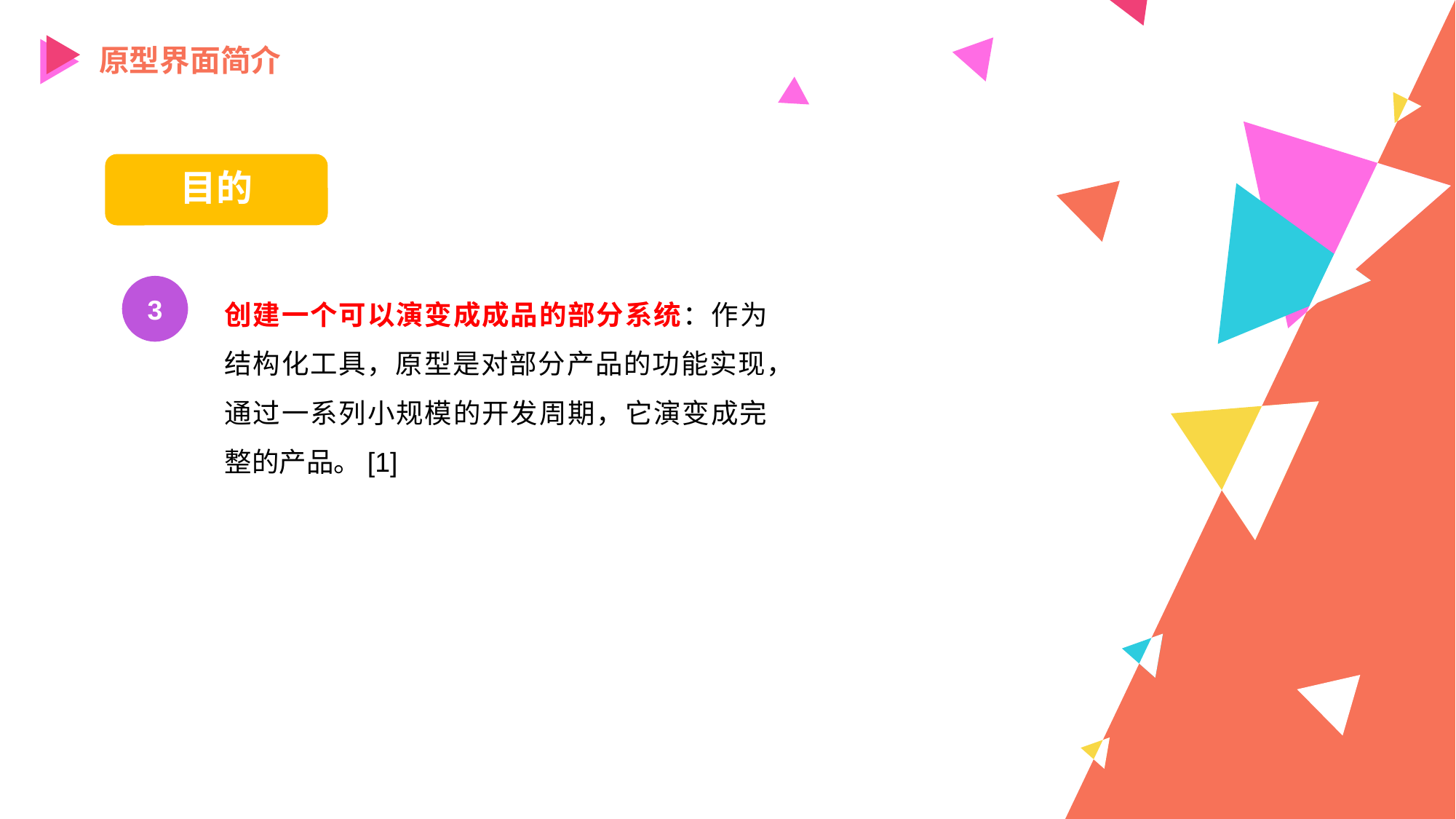

原型界面简介

目的

3
创建一个可以演变成成品的部分系统：作为结构化工具，原型是对部分产品的功能实现，通过一系列小规模的开发周期，它演变成完整的产品。[1]